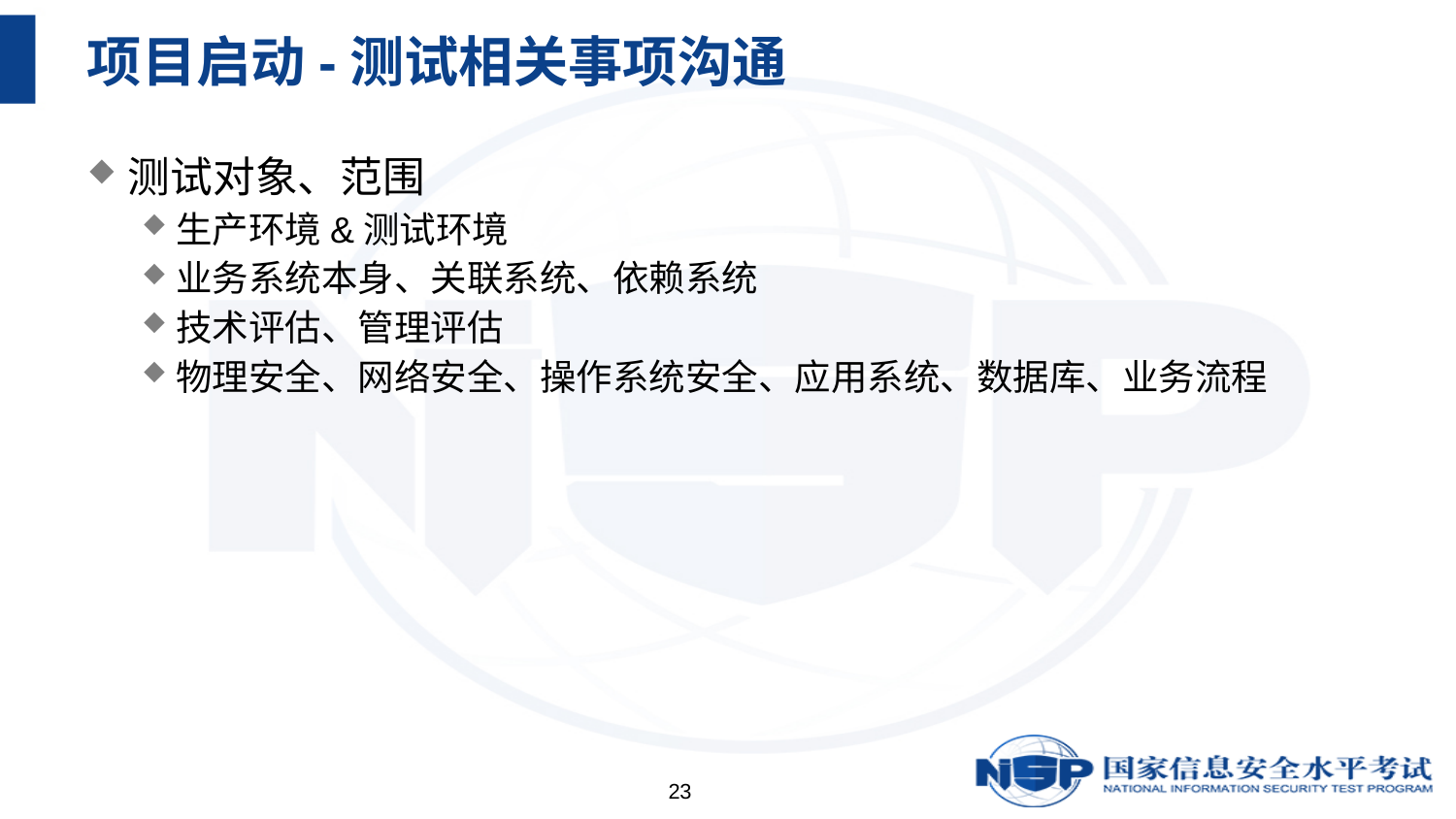

# 项目启动-测试相关事项沟通
测试对象、范围
生产环境&测试环境
业务系统本身、关联系统、依赖系统
技术评估、管理评估
物理安全、网络安全、操作系统安全、应用系统、数据库、业务流程